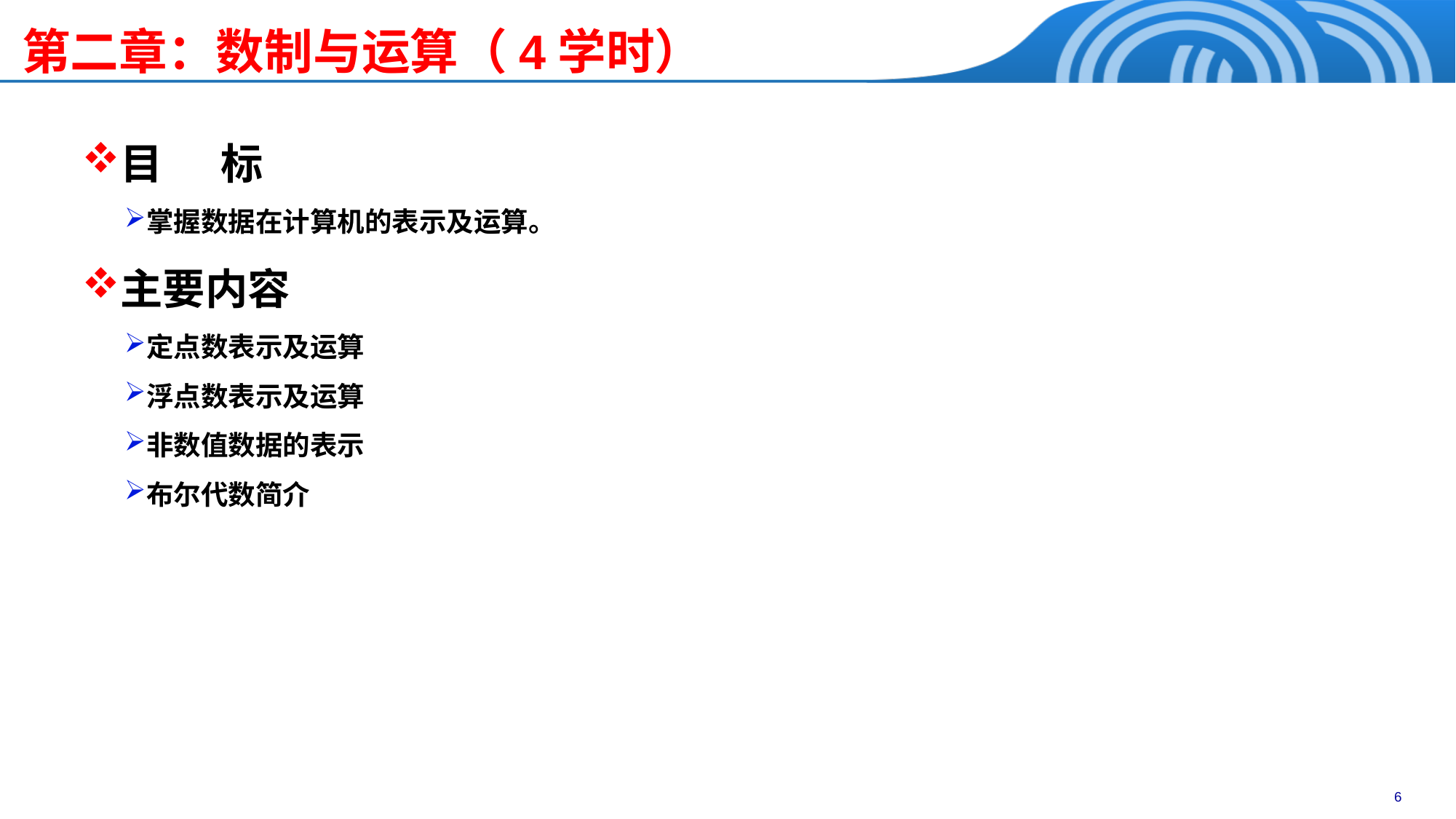

# 第二章：数制与运算（4学时）
目      标
掌握数据在计算机的表示及运算。
主要内容
定点数表示及运算
浮点数表示及运算
非数值数据的表示
布尔代数简介